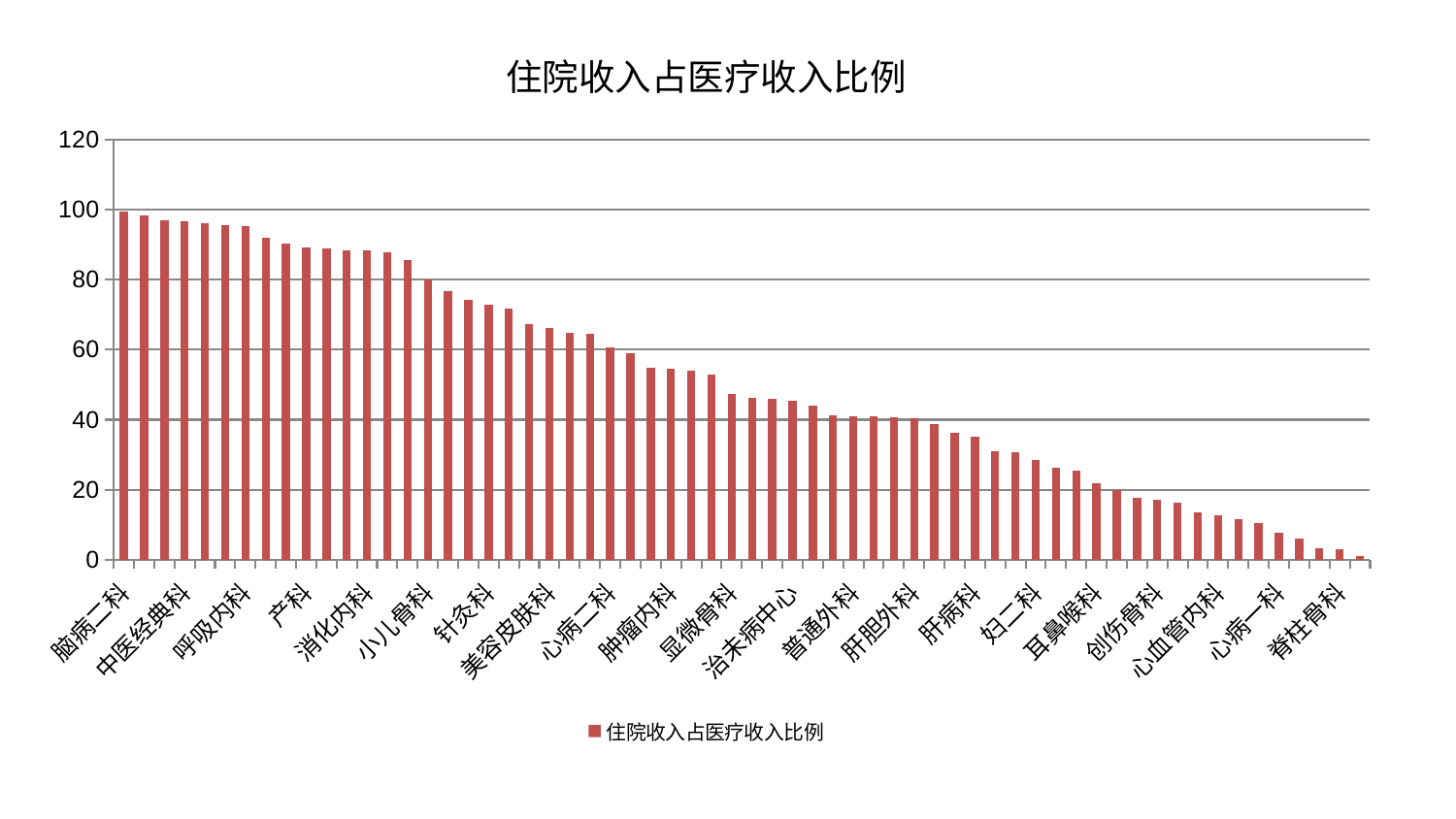

### Chart: 住院收入占医疗收入比例

| Category | 住院收入占医疗收入比例 |
|---|---|
| 脑病二科 | 99.37153355522901 |
| 神经外科 | 98.25182142935883 |
| 身心医学科 | 96.96742619149488 |
| 中医经典科 | 96.63202492873941 |
| 医院 | 96.2472833427461 |
| 眼科 | 95.61608329497513 |
| 呼吸内科 | 95.3434106743931 |
| 微创骨科 | 91.87109979214662 |
| 心病四科 | 90.31238286705488 |
| 产科 | 89.10571330126777 |
| 脑病一科 | 89.05427240024449 |
| 中医外治中心 | 88.47227248105136 |
| 消化内科 | 88.27517212995339 |
| 神经内科 | 87.81986345434709 |
| 妇科 | 85.6629864982771 |
| 小儿骨科 | 80.11663836744465 |
| 肛肠科 | 76.71285474479323 |
| 东区重症医学科 | 74.17376535811735 |
| 针灸科 | 72.85902359940675 |
| 西区重症医学科 | 71.67671009267636 |
| 口腔科 | 67.2742432626917 |
| 美容皮肤科 | 66.0978154335875 |
| 血液科 | 64.84489444788319 |
| 关节骨科 | 64.40476953652079 |
| 心病二科 | 60.73545006730146 |
| 周围血管科 | 58.91208297040254 |
| 康复科 | 54.8264861303567 |
| 肿瘤内科 | 54.60676270102853 |
| 肾脏内科 | 54.04419008628763 |
| 老年医学科 | 53.029864219340574 |
| 显微骨科 | 47.34827945588054 |
| 男科 | 46.330733482384815 |
| 肾病科 | 46.06953663437881 |
| 治未病中心 | 45.34023074777811 |
| 综合内科 | 44.13517344879758 |
| 脾胃科消化科合并 | 41.13915722000962 |
| 普通外科 | 41.03305665098254 |
| 东区肾病科 | 41.013254264947705 |
| 心病三科 | 40.562856843607676 |
| 肝胆外科 | 40.45338457757366 |
| 乳腺甲状腺外科 | 38.8425862728633 |
| 泌尿外科 | 36.2814356473522 |
| 肝病科 | 35.24422781692049 |
| 皮肤科 | 31.05989704113594 |
| 胸外科 | 30.81392271963397 |
| 妇二科 | 28.491880369601617 |
| 小儿推拿科 | 26.359253531019956 |
| 风湿病科 | 25.452318615370917 |
| 耳鼻喉科 | 21.890235951616344 |
| 脑病三科 | 20.045624730361578 |
| 儿科 | 17.80159824863583 |
| 创伤骨科 | 16.99973696009087 |
| 妇科妇二科合并 | 16.199601999466484 |
| 推拿科 | 13.47038291712348 |
| 心血管内科 | 12.584005464919157 |
| 骨科 | 11.49049254304877 |
| 内分泌科 | 10.566251085470334 |
| 心病一科 | 7.72339140989915 |
| 重症医学科 | 5.999332795735923 |
| 运动损伤骨科 | 3.3701885845933255 |
| 脊柱骨科 | 3.130828269763941 |
| 脾胃病科 | 0.9727350941933555 |
267